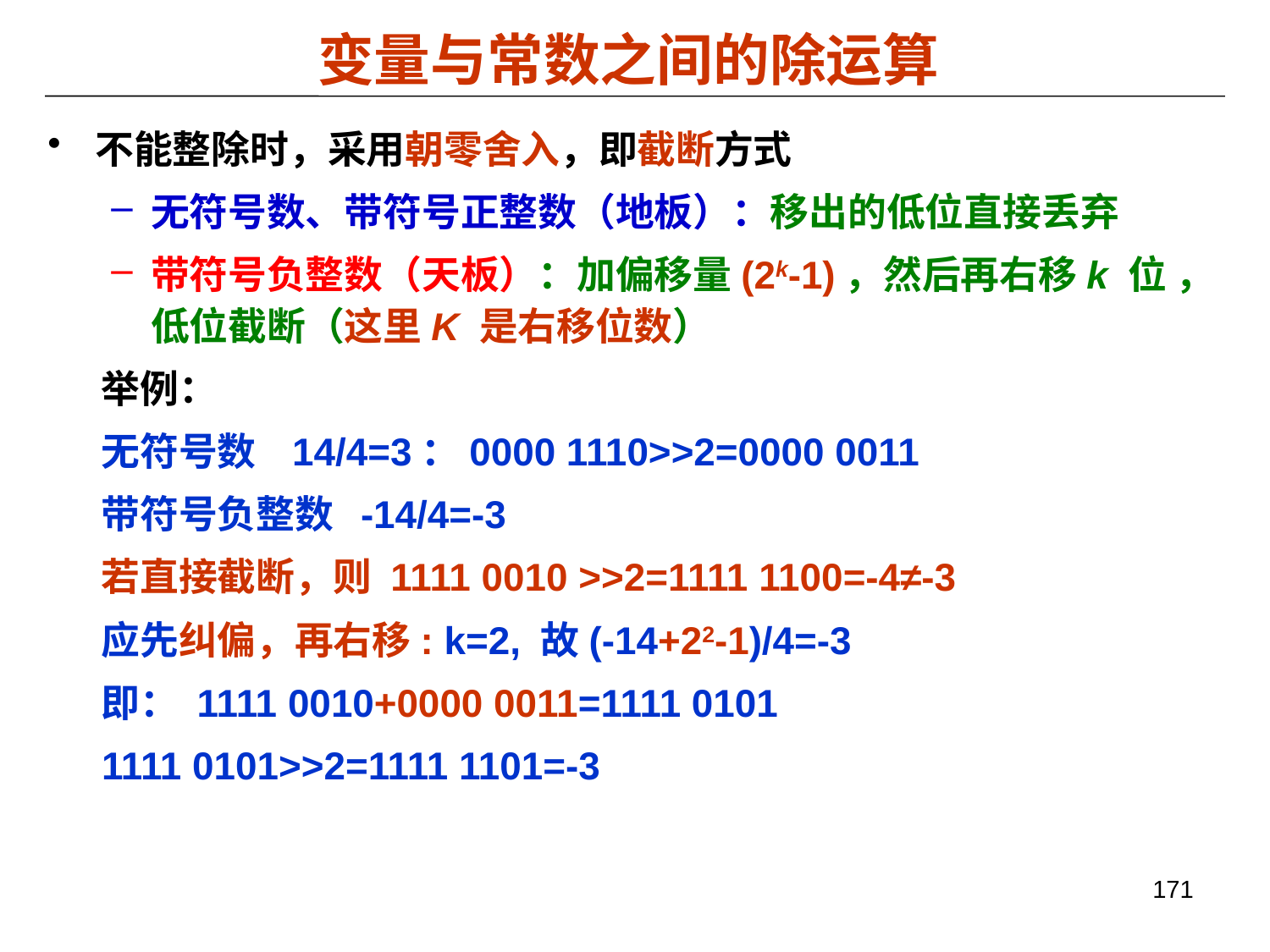

# 变量与常数之间的除运算
不能整除时，采用朝零舍入，即截断方式
无符号数、带符号正整数（地板）：移出的低位直接丢弃
带符号负整数（天板）：加偏移量(2k-1)，然后再右移k 位 ，低位截断（这里K 是右移位数）
     举例：
     无符号数   14/4=3：0000 1110>>2=0000 0011
     带符号负整数  -14/4=-3
     若直接截断，则 1111 0010 >>2=1111 1100=-4≠-3
     应先纠偏，再右移: k=2, 故(-14+22-1)/4=-3
     即： 1111 0010+0000 0011=1111 0101
     1111 0101>>2=1111 1101=-3
171